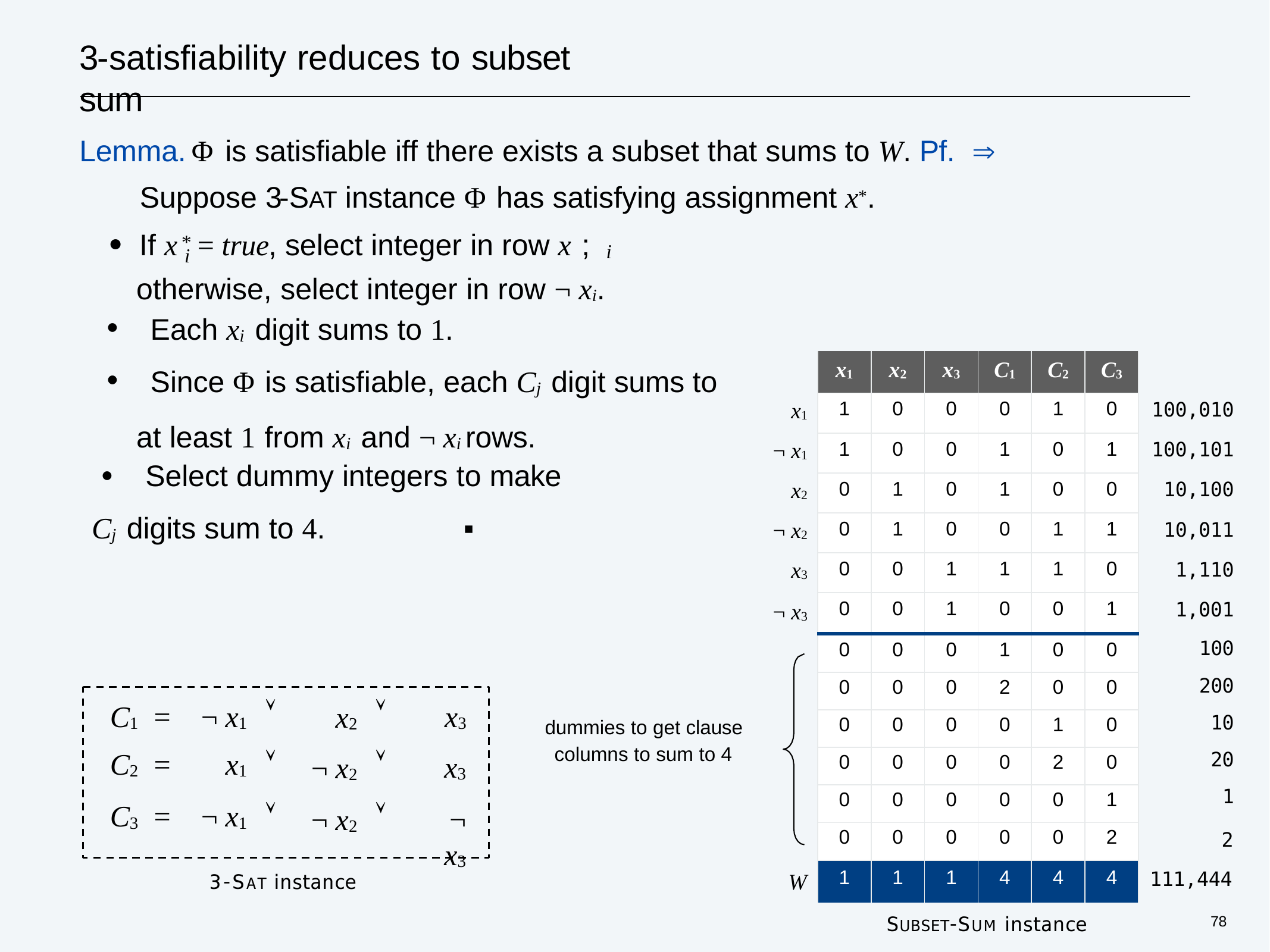

# 3-satisfiability reduces to subset sum

Lemma.	Φ is satisfiable iff there exists a subset that sums to W. Pf.	⇒	Suppose 3-SAT instance Φ has satisfying assignment x*.
・	i
If x	= true
, select integer in row x ;
*
i
otherwise, select integer in row ¬ xi.
・Each xi digit sums to 1.
・Since Φ is satisfiable, each Cj digit sums to at least 1 from xi and ¬ xi rows.
・Select dummy integers to make
Cj digits sum to 4.	▪
|  |  |  |
| --- | --- | --- |
| x1 |  | 100,010 |
| ¬ x1 |  | 100,101 |
| x2 |  | 10,100 |
| ¬ x2 |  | 10,011 |
| x3 |  | 1,110 |
| ¬ x3 |  | 1,001 100 200 10 20 1 |
| x1 | x2 | x3 | C1 | C2 | C3 |
| --- | --- | --- | --- | --- | --- |
| 1 | 0 | 0 | 0 | 1 | 0 |
| 1 | 0 | 0 | 1 | 0 | 1 |
| 0 | 1 | 0 | 1 | 0 | 0 |
| 0 | 1 | 0 | 0 | 1 | 1 |
| 0 | 0 | 1 | 1 | 1 | 0 |
| 0 | 0 | 1 | 0 | 0 | 1 |
| 0 | 0 | 0 | 1 | 0 | 0 |
| 0 | 0 | 0 | 2 | 0 | 0 |
| 0 | 0 | 0 | 0 | 1 | 0 |
| 0 | 0 | 0 | 0 | 2 | 0 |
| 0 | 0 | 0 | 0 | 0 | 1 |
| 0 | 0 | 0 | 0 | 0 | 2 |
| 1 | 1 | 1 | 4 | 4 | 4 |

∨
∨
∨
∨
∨
∨
x2
¬ x2
¬ x2
x3 x3
¬ x3

| C1 | = | ¬ x1 |
| --- | --- | --- |
| C2 | = | x1 |
| C3 | = | ¬ x1 |
dummies to get clause columns to sum to 4
2
111,444
3-SAT instance
W
SUBSET-SUM instance
78